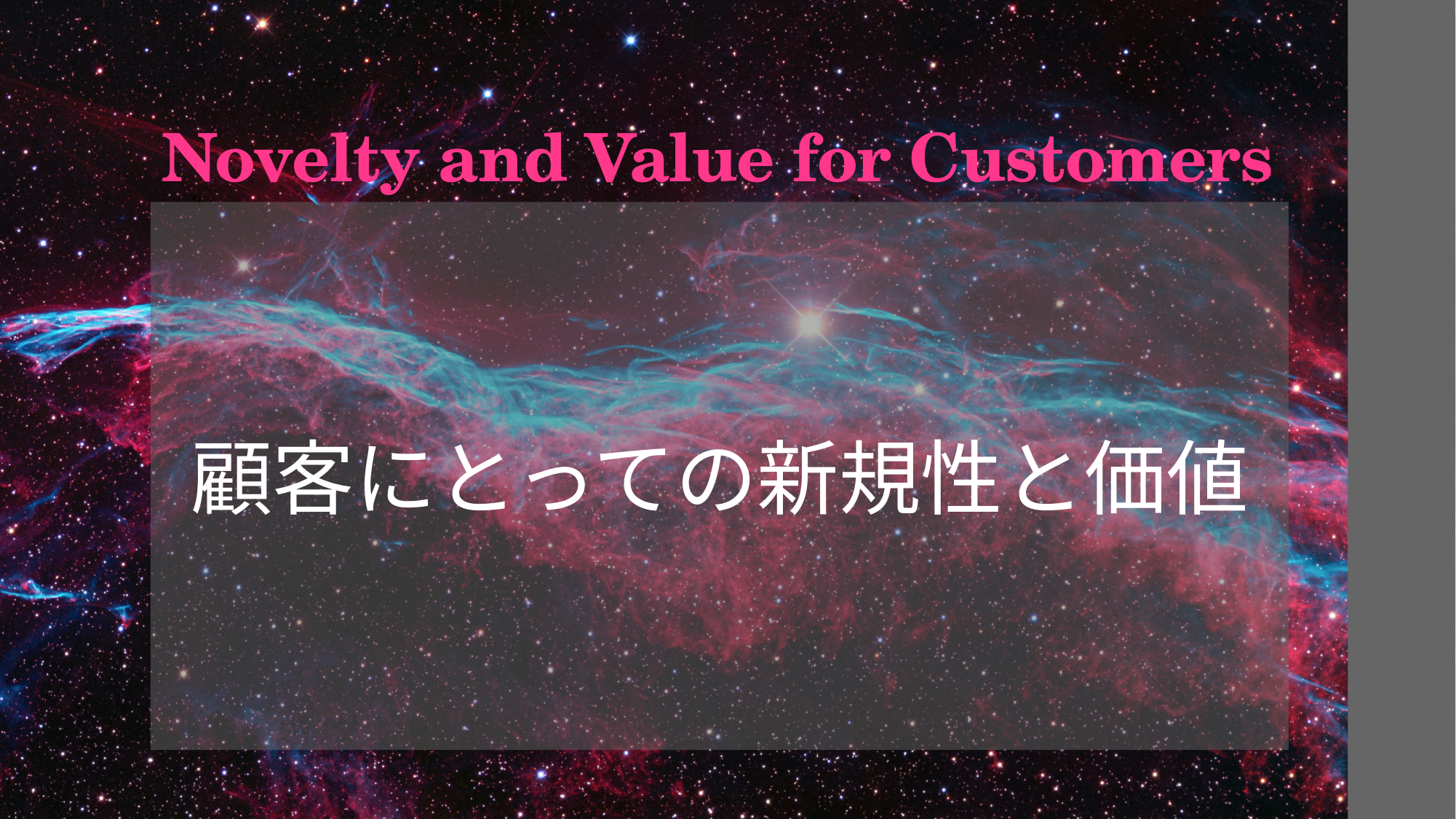

# Novelty and Value for Customers
顧客にとっての新規性と価値